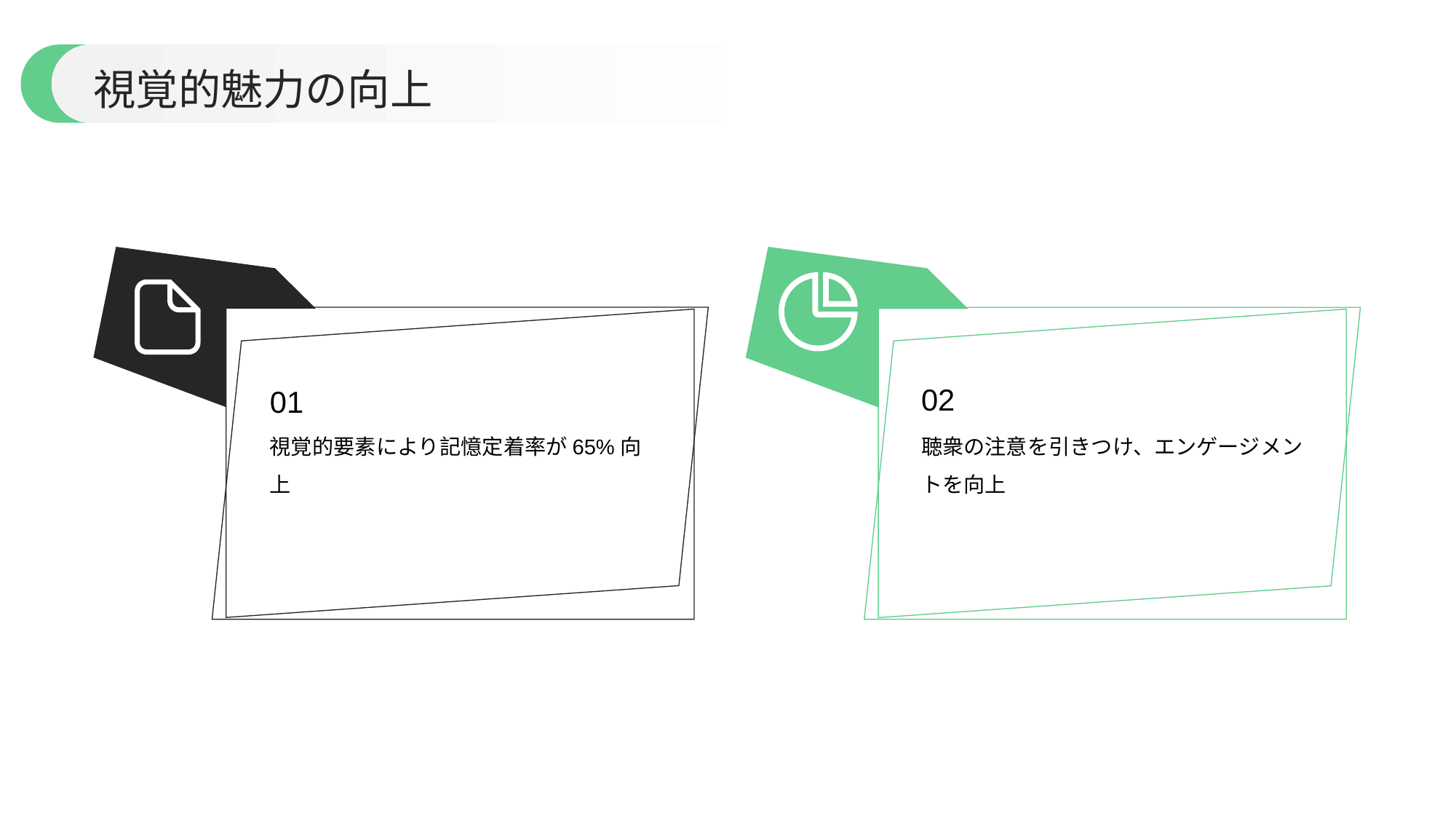

視覚的魅力の向上

02
01
視覚的要素により記憶定着率が65%向上
聴衆の注意を引きつけ、エンゲージメントを向上